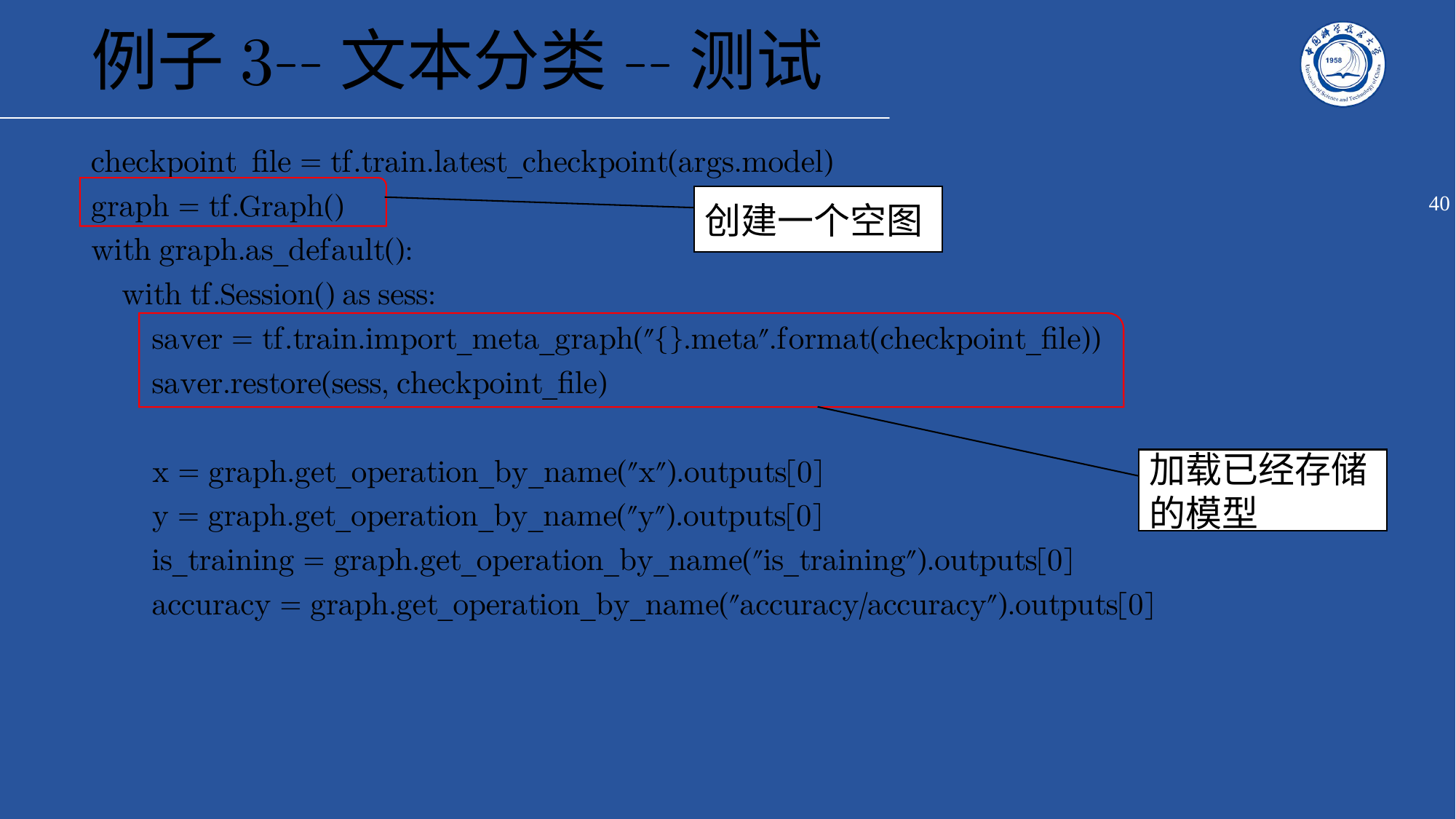

# 例子3--文本分类--测试
40
checkpoint_file = tf.train.latest_checkpoint(args.model)
graph = tf.Graph()
with graph.as_default():
    with tf.Session() as sess:
        saver = tf.train.import_meta_graph("{}.meta".format(checkpoint_file))
        saver.restore(sess, checkpoint_file)

        x = graph.get_operation_by_name("x").outputs[0]
        y = graph.get_operation_by_name("y").outputs[0]
        is_training = graph.get_operation_by_name("is_training").outputs[0]
        accuracy = graph.get_operation_by_name("accuracy/accuracy").outputs[0]

创建一个空图
40

加载已经存储的模型